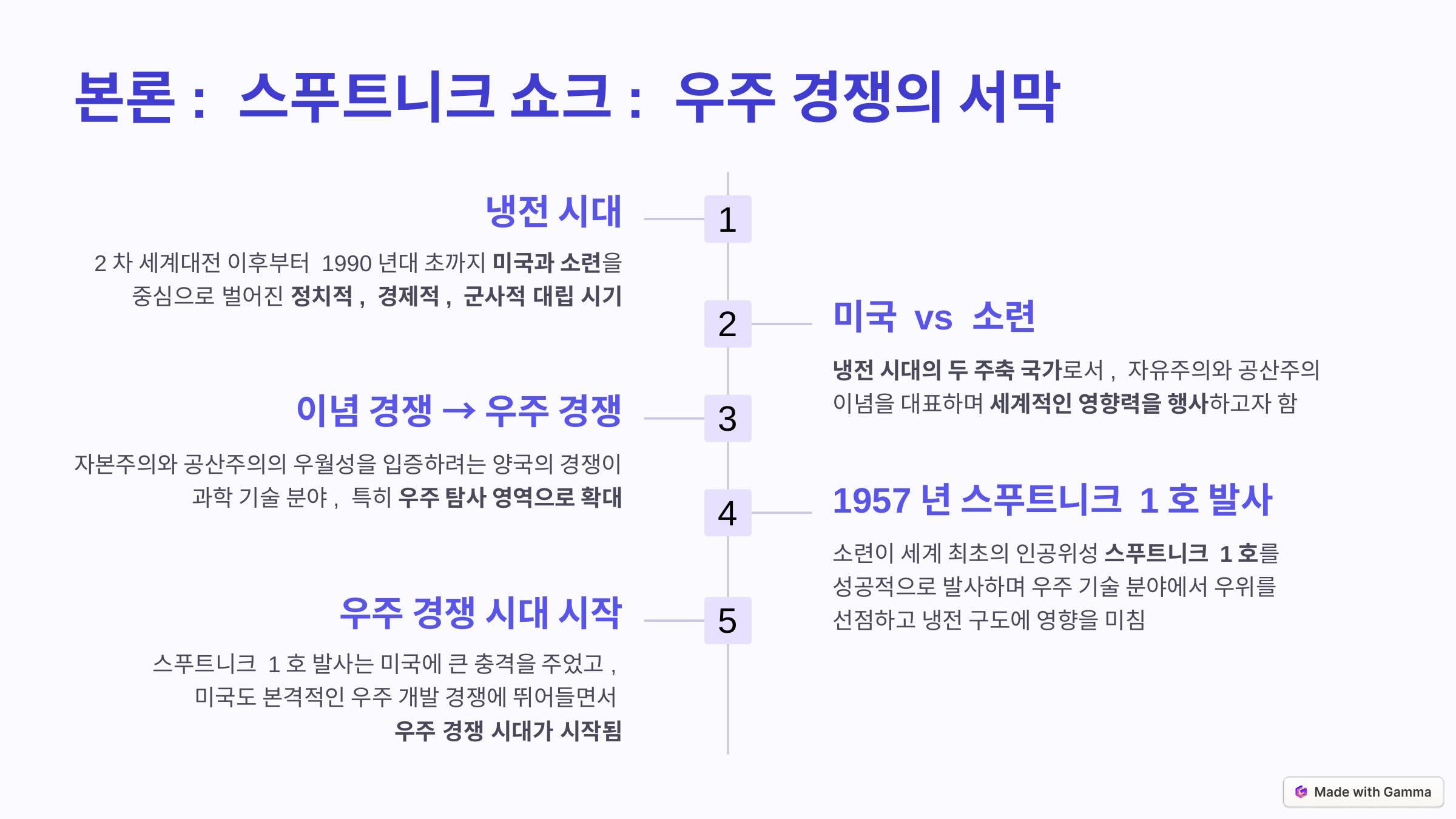

본론: 스푸트니크 쇼크: 우주 경쟁의 서막

냉전 시대

1

2차 세계대전 이후부터 1990년대 초까지 미국과 소련을 중심으로 벌어진 정치적, 경제적, 군사적 대립 시기
미국 vs 소련

2

냉전 시대의 두 주축 국가로서, 자유주의와 공산주의 이념을 대표하며 세계적인 영향력을 행사하고자 함
이념 경쟁 → 우주 경쟁

3

자본주의와 공산주의의 우월성을 입증하려는 양국의 경쟁이 과학 기술 분야, 특히 우주 탐사 영역으로 확대
1957년 스푸트니크 1호 발사

4

소련이 세계 최초의 인공위성 스푸트니크 1호를
성공적으로 발사하며 우주 기술 분야에서 우위를
선점하고 냉전 구도에 영향을 미침
우주 경쟁 시대 시작

5

스푸트니크 1호 발사는 미국에 큰 충격을 주었고,
미국도 본격적인 우주 개발 경쟁에 뛰어들면서
우주 경쟁 시대가 시작됨